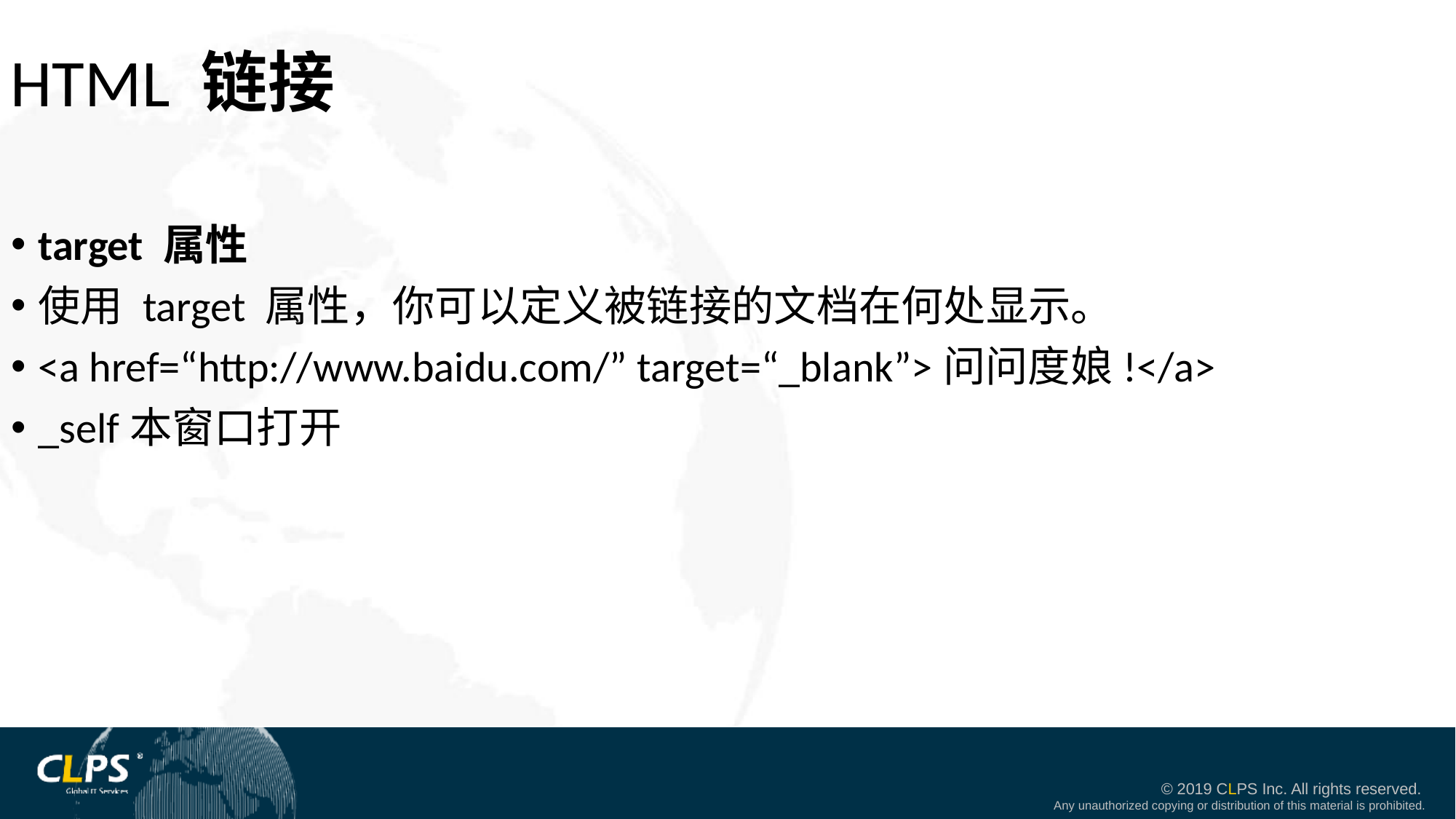

HTML 链接
target 属性
使用 target 属性，你可以定义被链接的文档在何处显示。
<a href=“http://www.baidu.com/” target=“_blank”>问问度娘!</a>
_self本窗口打开